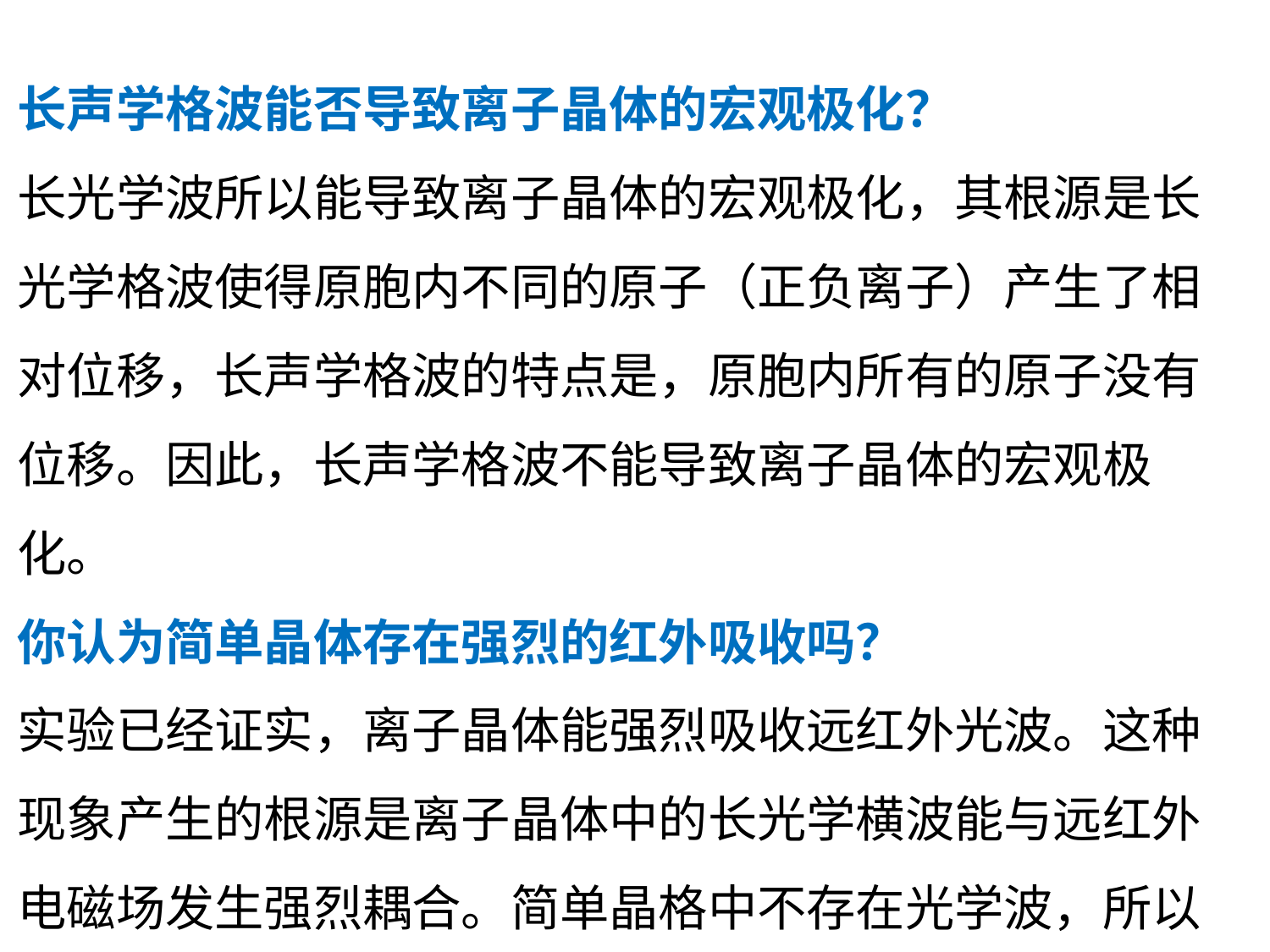

长声学格波能否导致离子晶体的宏观极化？
长光学波所以能导致离子晶体的宏观极化，其根源是长光学格波使得原胞内不同的原子（正负离子）产生了相对位移，长声学格波的特点是，原胞内所有的原子没有位移。因此，长声学格波不能导致离子晶体的宏观极化。
你认为简单晶体存在强烈的红外吸收吗？
实验已经证实，离子晶体能强烈吸收远红外光波。这种现象产生的根源是离子晶体中的长光学横波能与远红外电磁场发生强烈耦合。简单晶格中不存在光学波，所以简单晶格不会吸收远红外光波。